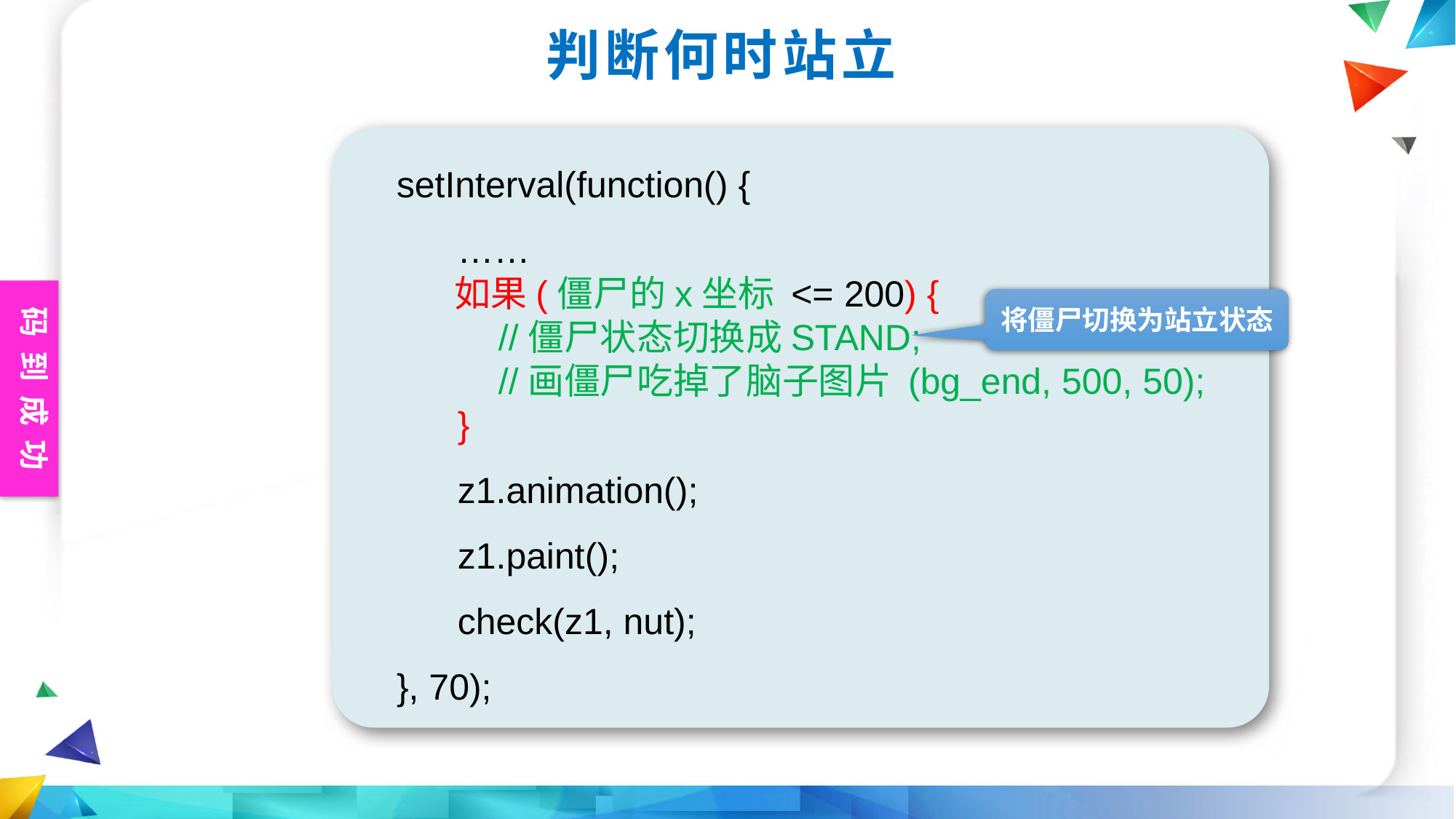

判断何时站立

setInterval(function() {
      ……
      如果(僵尸的x坐标 <= 200) {
          //僵尸状态切换成STAND;
          //画僵尸吃掉了脑子图片 (bg_end, 500, 50);
      }
      z1.animation();
      z1.paint();
      check(z1, nut);
}, 70);

将僵尸切换为站立状态